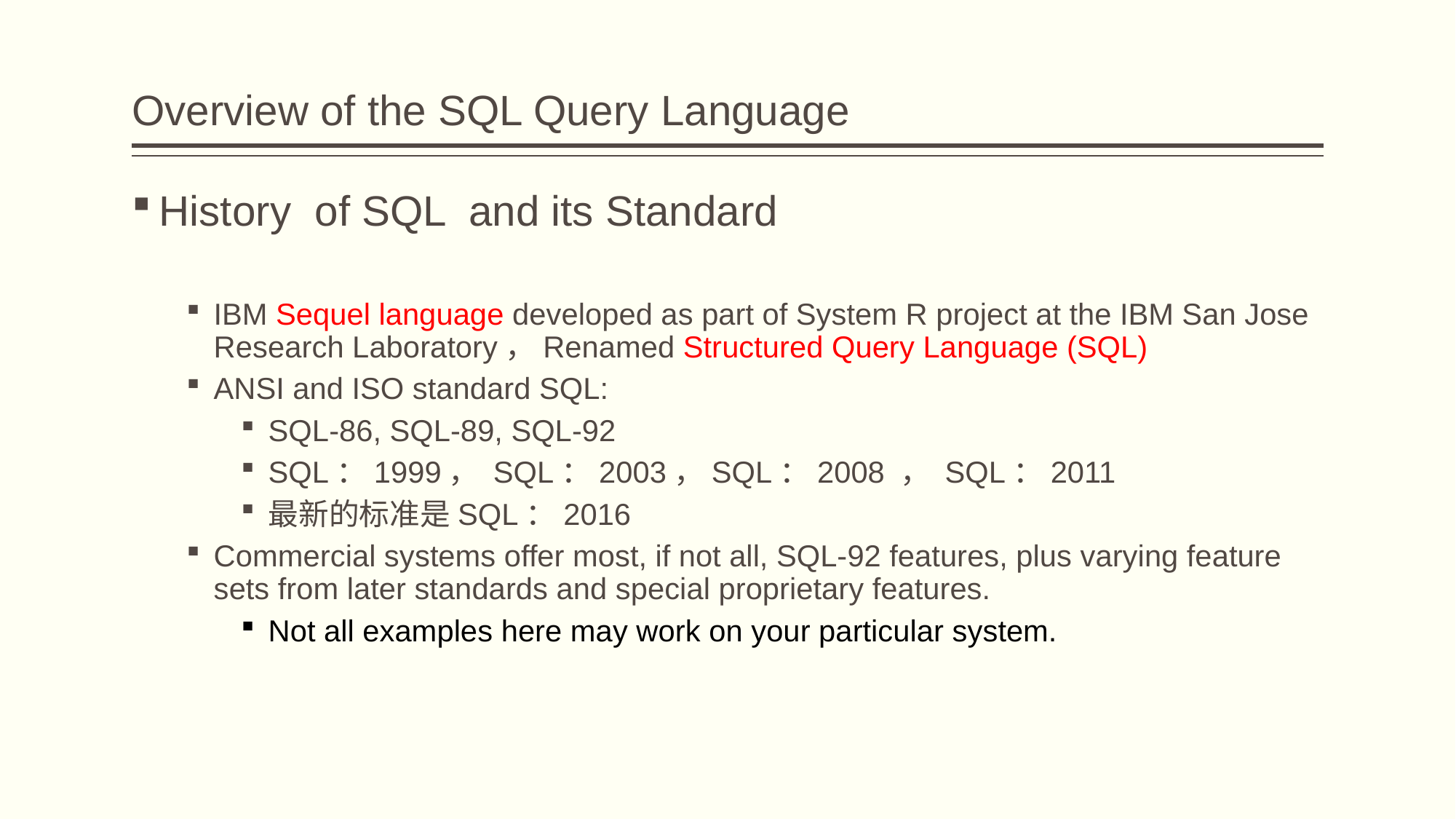

# Overview of the SQL Query Language
History  of SQL  and its Standard

IBM Sequel language developed as part of System R project at the IBM San Jose Research Laboratory，Renamed Structured Query Language (SQL)
ANSI and ISO standard SQL:
SQL-86, SQL-89, SQL-92
SQL：1999， SQL：2003，SQL：2008 ， SQL：2011
最新的标准是SQL：2016
Commercial systems offer most, if not all, SQL-92 features, plus varying feature sets from later standards and special proprietary features.
Not all examples here may work on your particular system.